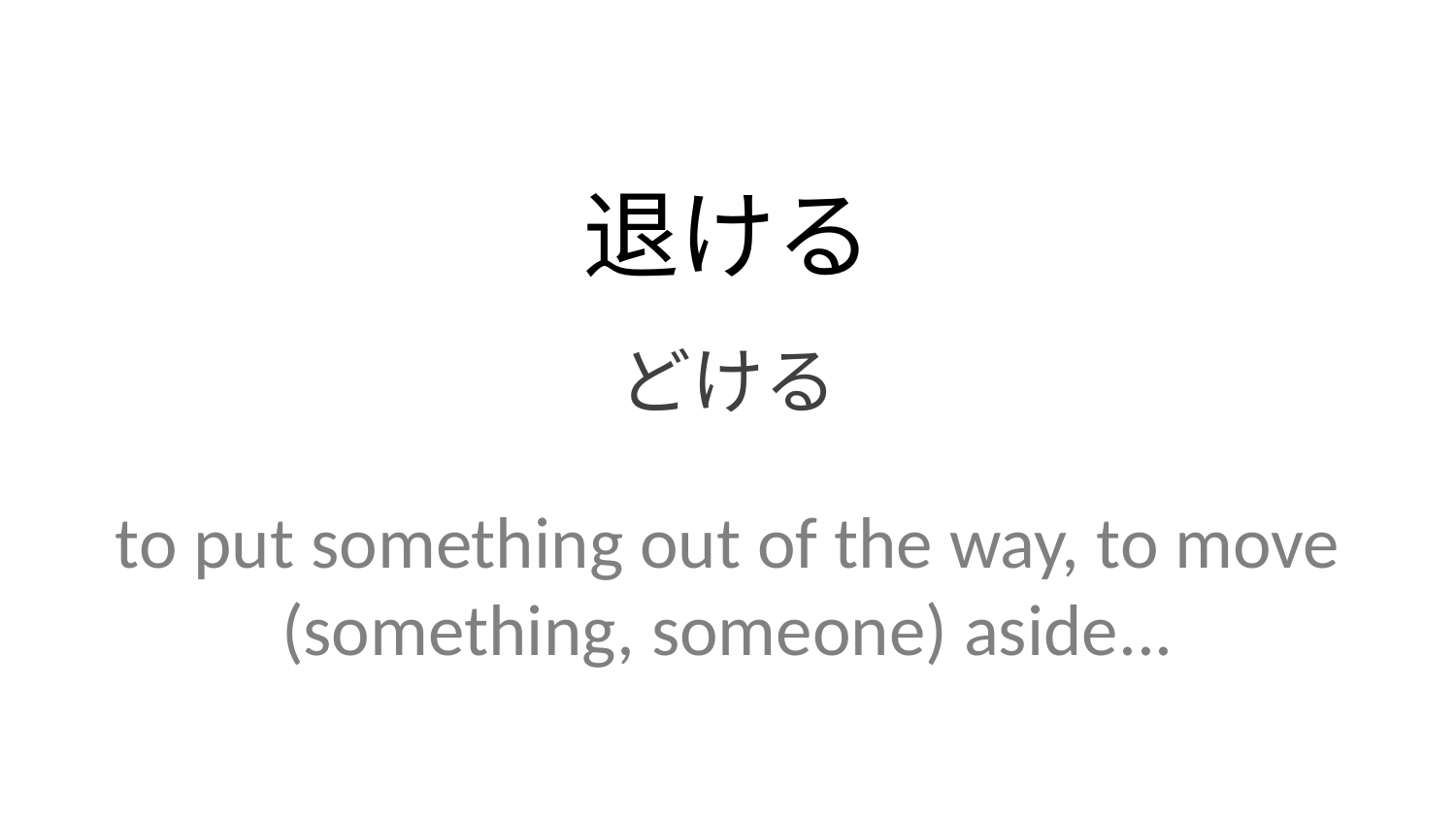

退ける

どける
to put something out of the way, to move (something, someone) aside...